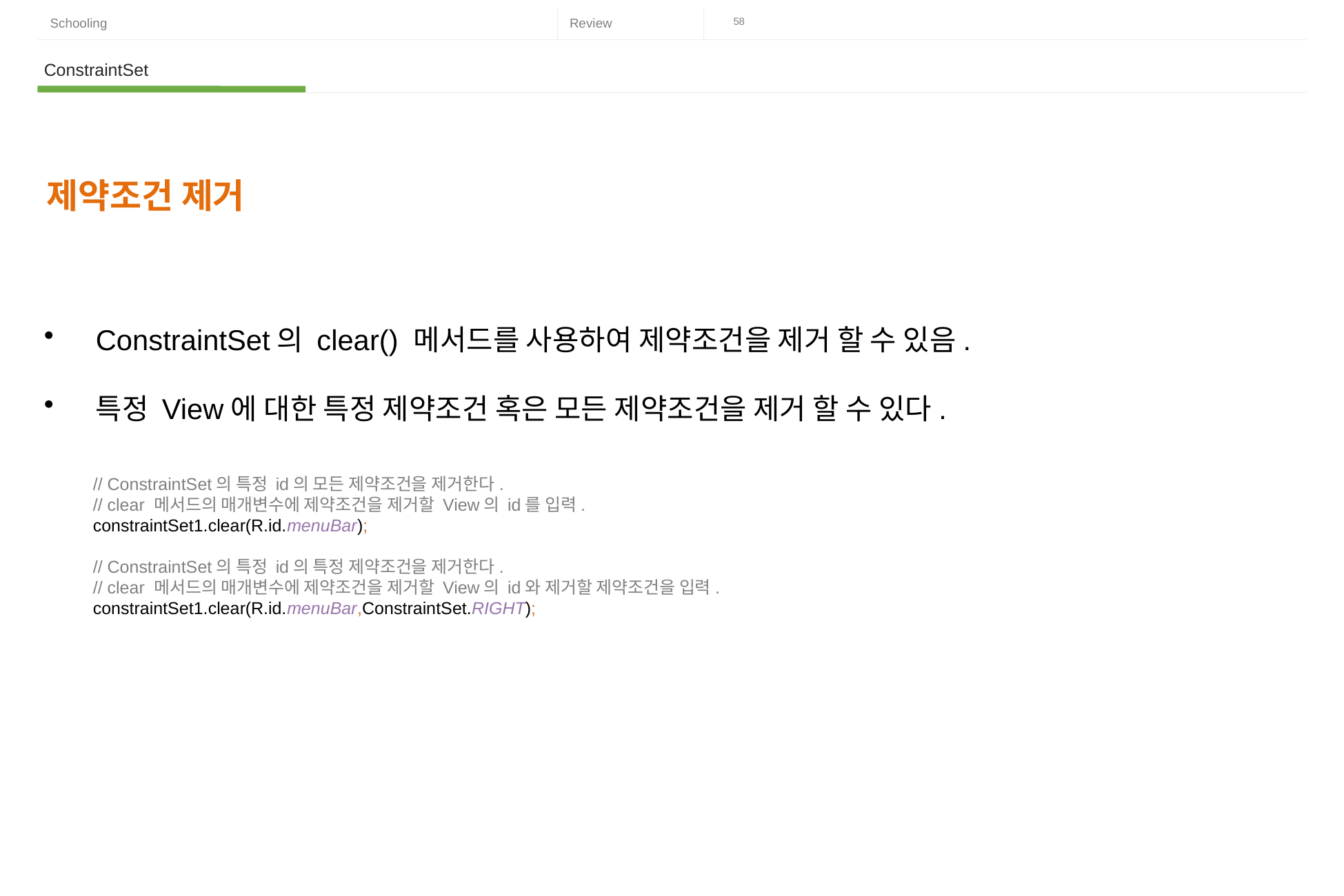

ConstraintSet
제약조건 제거
ConstraintSet의 clear() 메서드를 사용하여 제약조건을 제거 할 수 있음.
특정 View에 대한 특정 제약조건 혹은 모든 제약조건을 제거 할 수 있다.
// ConstraintSet의 특정 id의 모든 제약조건을 제거한다.
// clear 메서드의 매개변수에 제약조건을 제거할 View의 id를 입력.
constraintSet1.clear(R.id.menuBar);
// ConstraintSet의 특정 id의 특정 제약조건을 제거한다.
// clear 메서드의 매개변수에 제약조건을 제거할 View의 id와 제거할 제약조건을 입력.
constraintSet1.clear(R.id.menuBar,ConstraintSet.RIGHT);